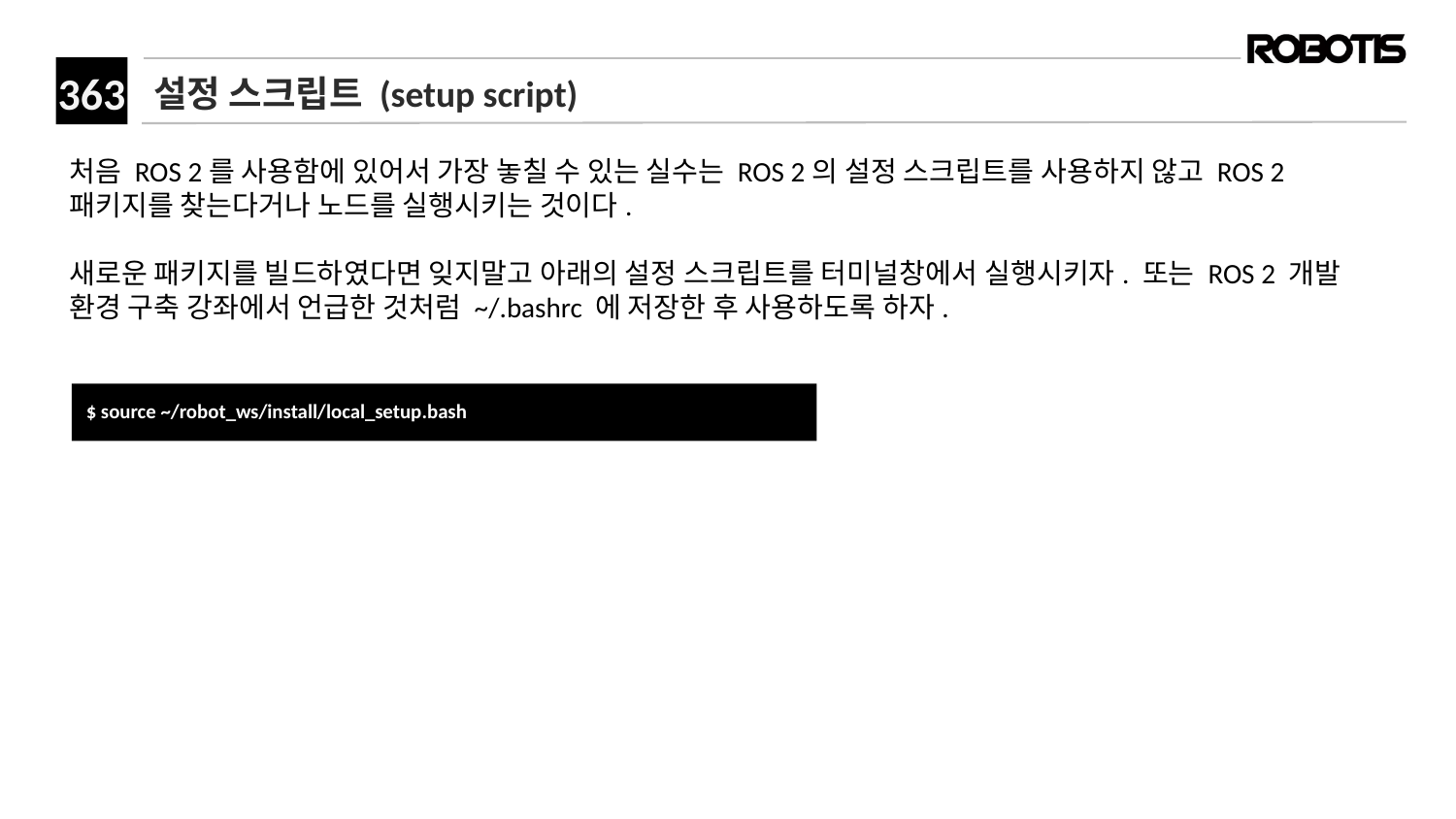

# 설정 스크립트 (setup script)
처음 ROS 2를 사용함에 있어서 가장 놓칠 수 있는 실수는 ROS 2의 설정 스크립트를 사용하지 않고 ROS 2패키지를 찾는다거나 노드를 실행시키는 것이다.

새로운 패키지를 빌드하였다면 잊지말고 아래의 설정 스크립트를 터미널창에서 실행시키자. 또는 ROS 2 개발 환경 구축 강좌에서 언급한 것처럼 ~/.bashrc 에 저장한 후 사용하도록 하자.
﻿$ ﻿source ~/robot_ws/install/local_setup.bash